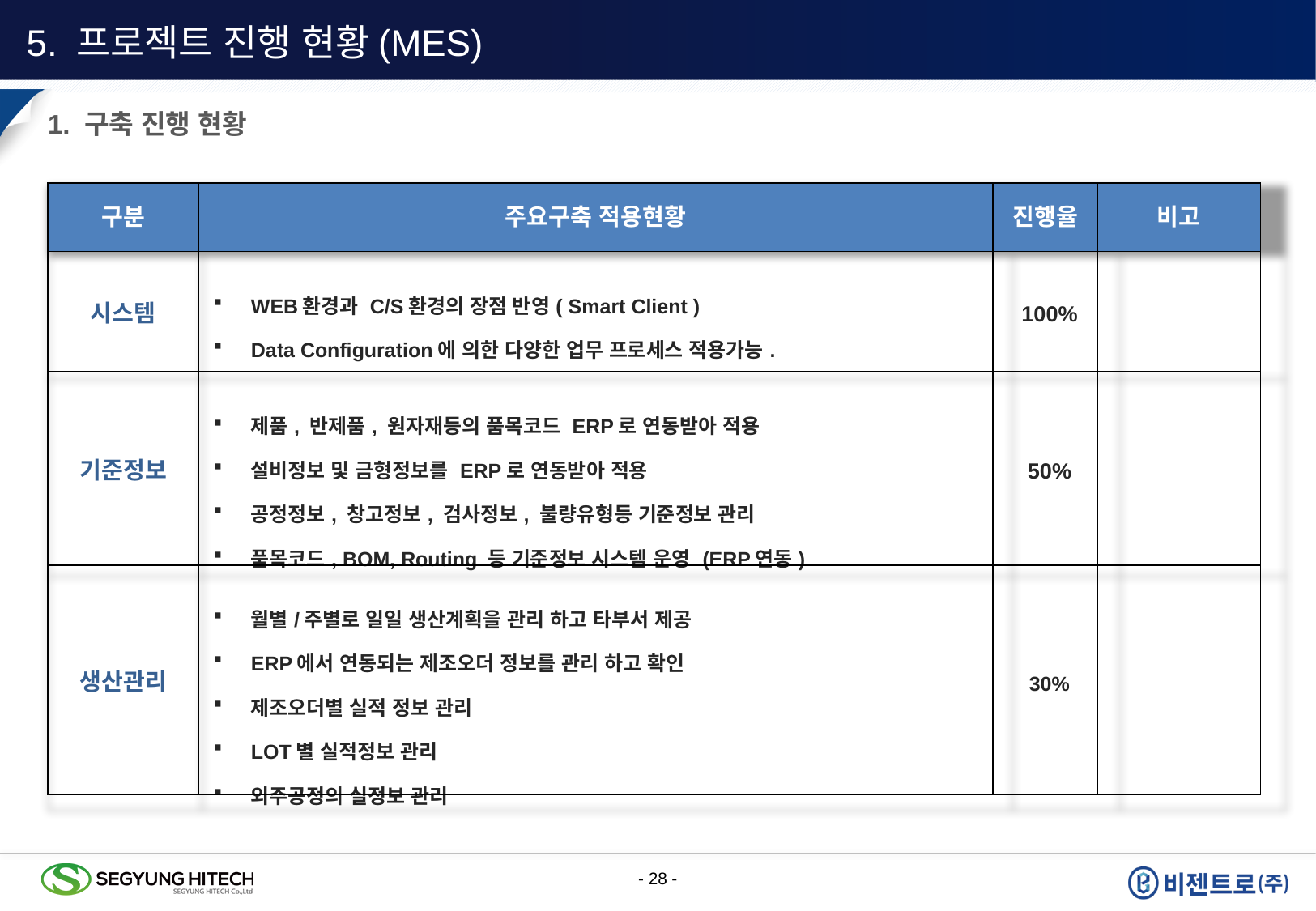

5. 프로젝트 진행 현황(MES)
1. 구축 진행 현황
| 구분 | 주요구축 적용현황 | 진행율 | 비고 |
| --- | --- | --- | --- |
| 시스템 | WEB환경과 C/S환경의 장점 반영( Smart Client ) Data Configuration에 의한 다양한 업무 프로세스 적용가능. | 100% |  |
| 기준정보 | 제품, 반제품, 원자재등의 품목코드 ERP로 연동받아 적용 설비정보 및 금형정보를 ERP로 연동받아 적용 공정정보, 창고정보, 검사정보, 불량유형등 기준정보 관리 품목코드, BOM, Routing 등 기준정보 시스템 운영 (ERP연동) | 50% |  |
| 생산관리 | 월별/주별로 일일 생산계획을 관리 하고 타부서 제공 ERP에서 연동되는 제조오더 정보를 관리 하고 확인 제조오더별 실적 정보 관리 LOT별 실적정보 관리 외주공정의 실정보 관리 | 30% |  |